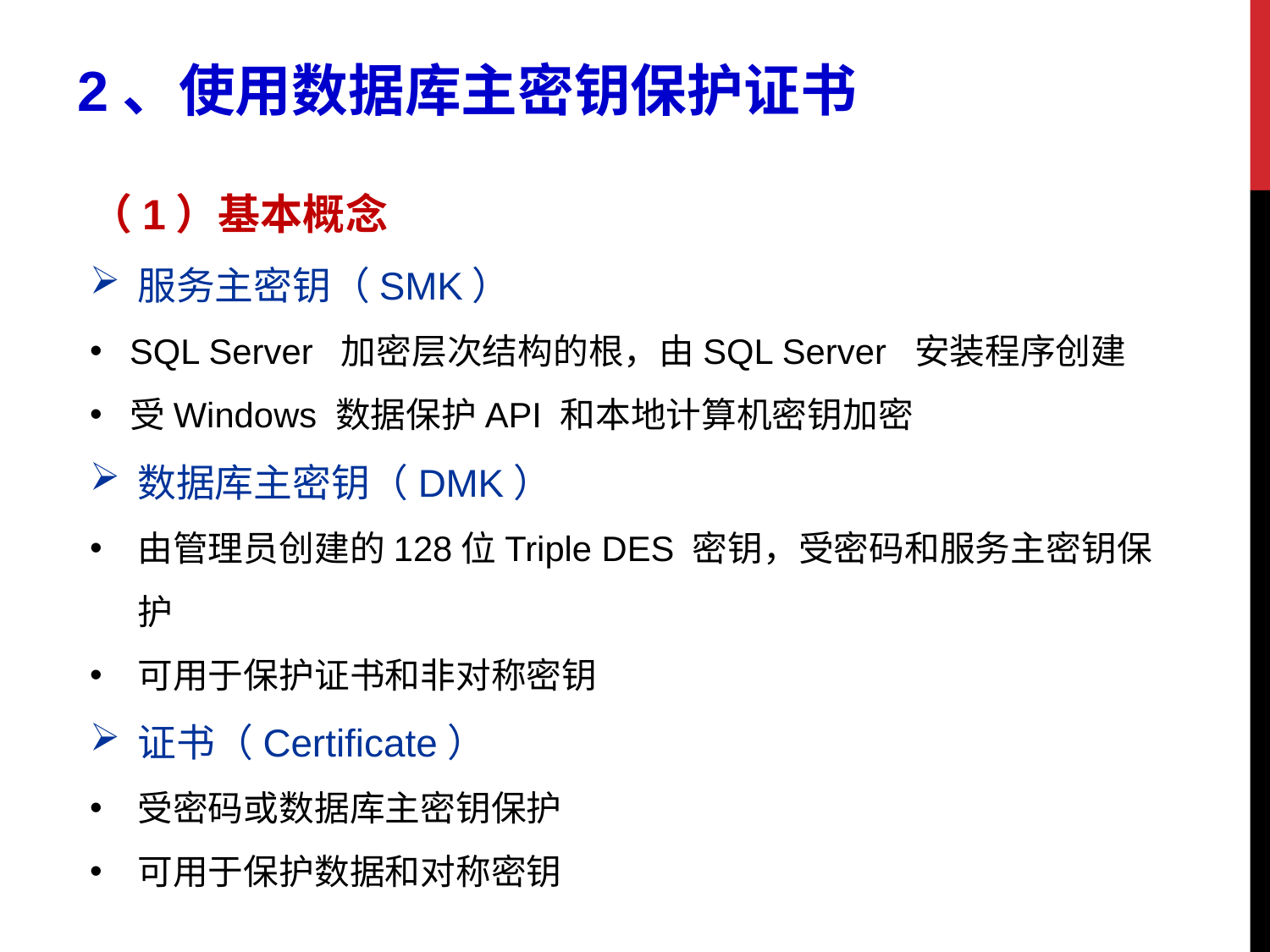

2、使用数据库主密钥保护证书
（1）基本概念
服务主密钥（SMK）
SQL Server  加密层次结构的根，由SQL Server  安装程序创建
受Windows 数据保护API 和本地计算机密钥加密
数据库主密钥（DMK）
由管理员创建的128位Triple DES 密钥，受密码和服务主密钥保护
可用于保护证书和非对称密钥
证书（Certificate）
受密码或数据库主密钥保护
可用于保护数据和对称密钥